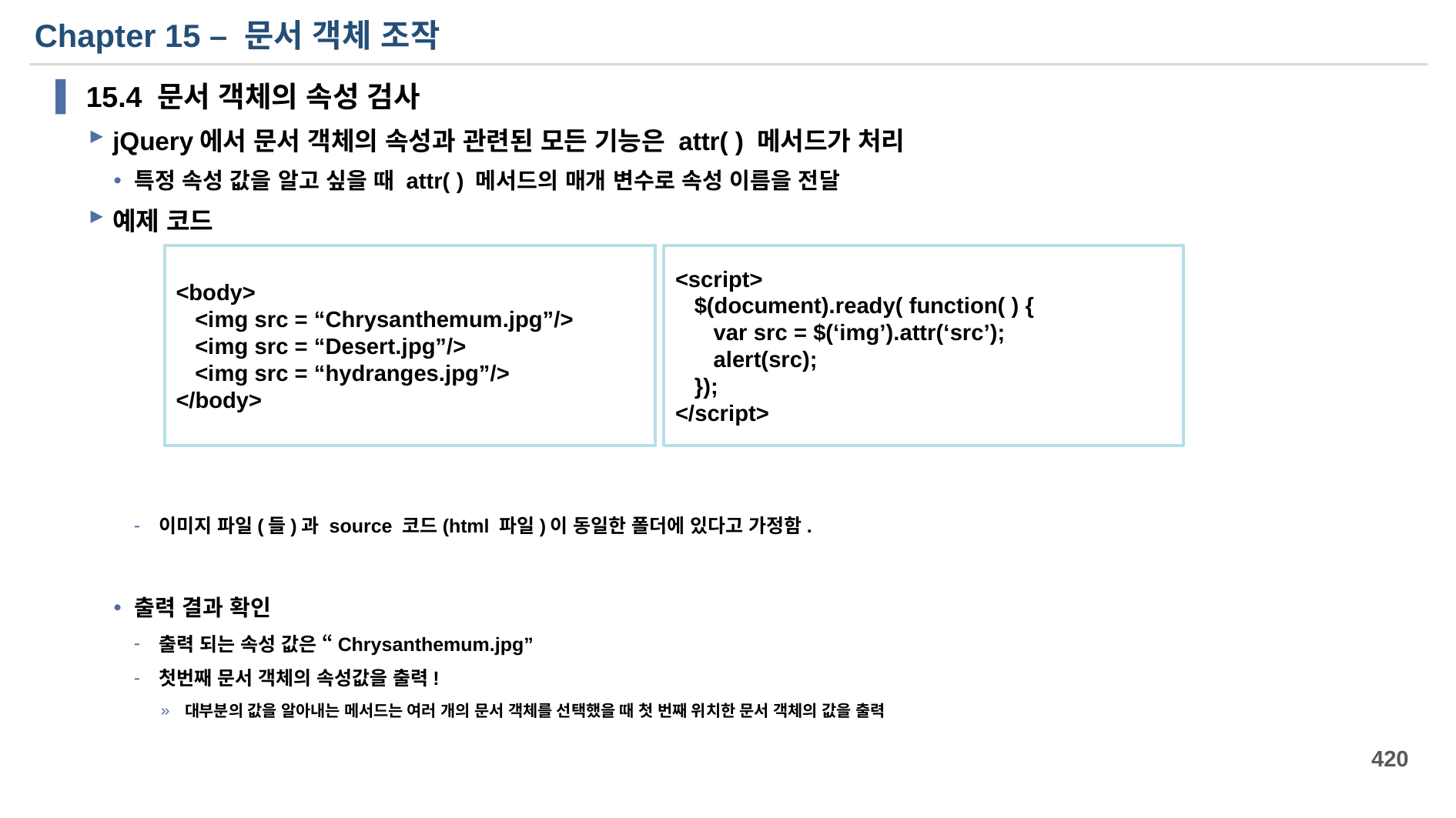

# Chapter 15 – 문서 객체 조작
15.4 문서 객체의 속성 검사
jQuery에서 문서 객체의 속성과 관련된 모든 기능은 attr( ) 메서드가 처리
특정 속성 값을 알고 싶을 때 attr( ) 메서드의 매개 변수로 속성 이름을 전달
예제 코드

이미지 파일(들)과 source 코드(html 파일)이 동일한 폴더에 있다고 가정함.

출력 결과 확인
출력 되는 속성 값은 “Chrysanthemum.jpg”
첫번째 문서 객체의 속성값을 출력!
대부분의 값을 알아내는 메서드는 여러 개의 문서 객체를 선택했을 때 첫 번째 위치한 문서 객체의 값을 출력

<script>
   $(document).ready( function( ) {
      var src = $(‘img’).attr(‘src’);
      alert(src);
   });
</script>
<body>
   <img src = “Chrysanthemum.jpg”/>
   <img src = “Desert.jpg”/>
   <img src = “hydranges.jpg”/>
</body>
420